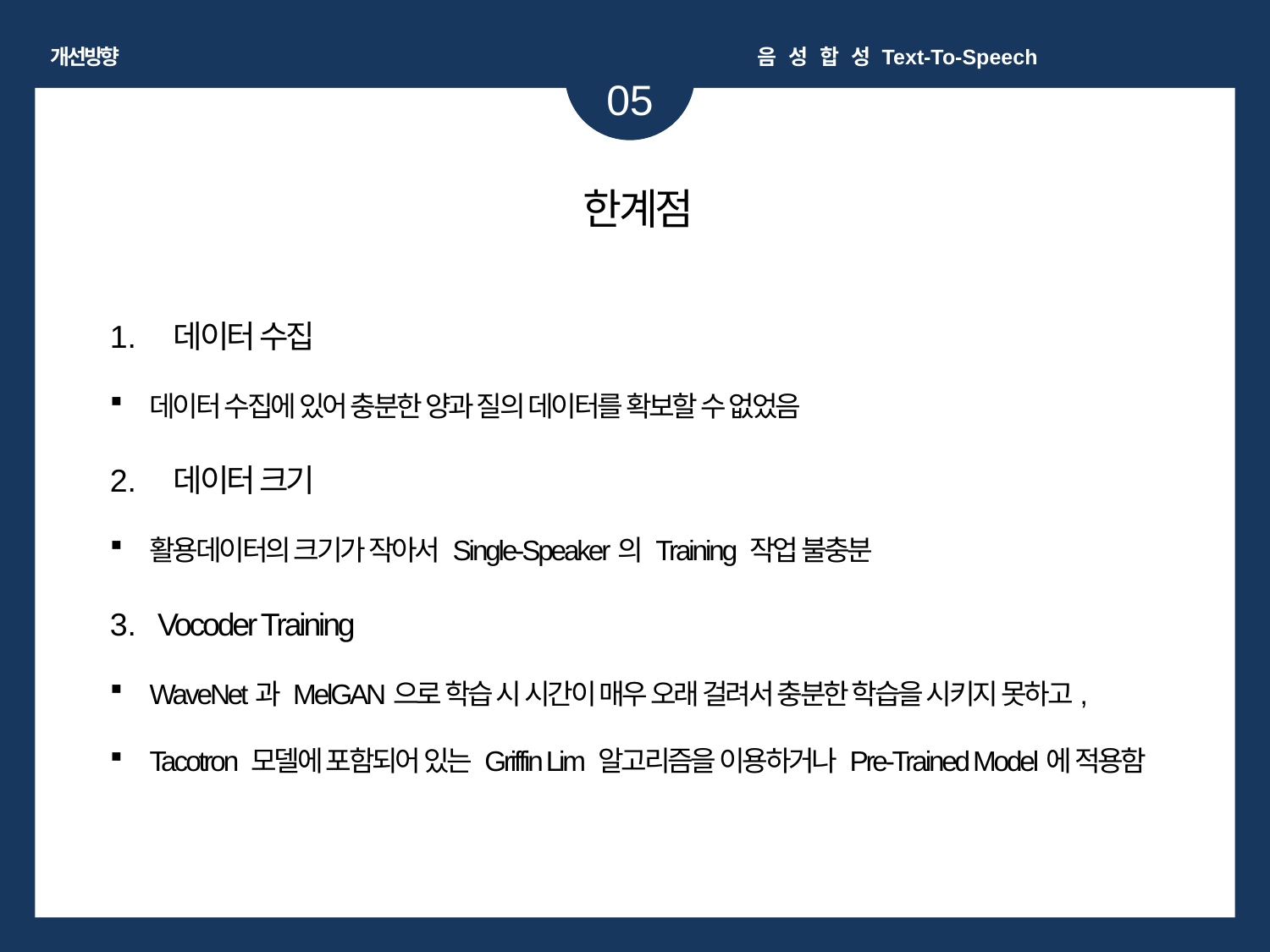

개선방향
음  성  합  성 Text-To-Speech
05

한계점
데이터 수집
데이터 수집에 있어 충분한 양과 질의 데이터를 확보할 수 없었음
데이터 크기
활용데이터의 크기가 작아서 Single-Speaker의 Training 작업 불충분
Vocoder Training
WaveNet과 MelGAN으로 학습 시 시간이 매우 오래 걸려서 충분한 학습을 시키지 못하고,
Tacotron 모델에 포함되어 있는 Griffin Lim 알고리즘을 이용하거나 Pre-Trained Model에 적용함